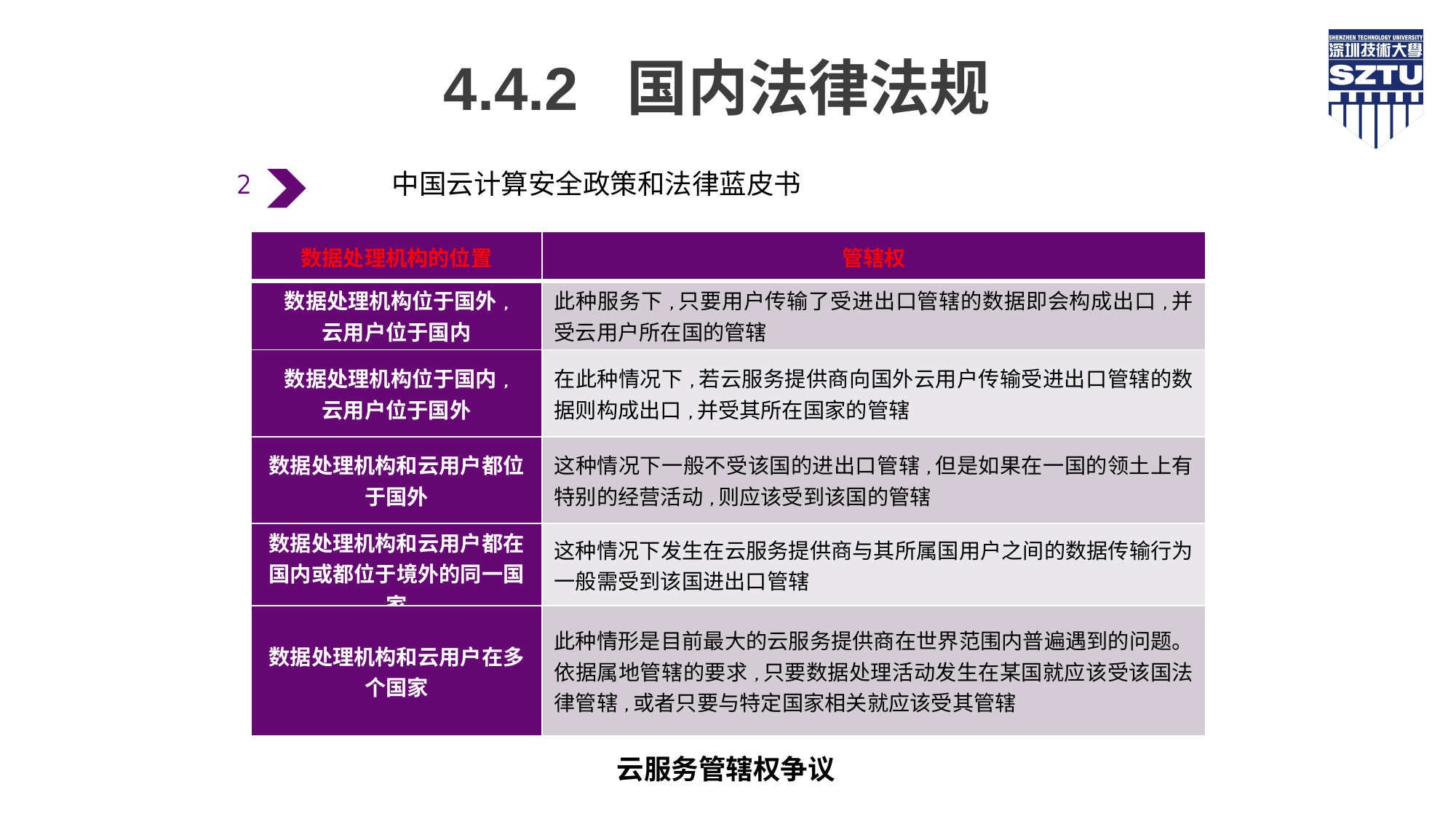

4.4.2  国内法律法规
中国云计算安全政策和法律蓝皮书
2

| 数据处理机构的位置 | 管辖权 |
| --- | --- |
| 数据处理机构位于国外, 云用户位于国内 | 此种服务下,只要用户传输了受进出口管辖的数据即会构成出口,并受云用户所在国的管辖 |
| 数据处理机构位于国内, 云用户位于国外 | 在此种情况下,若云服务提供商向国外云用户传输受进出口管辖的数据则构成出口,并受其所在国家的管辖 |
| 数据处理机构和云用户都位于国外 | 这种情况下一般不受该国的进出口管辖,但是如果在一国的领土上有特别的经营活动,则应该受到该国的管辖 |
| 数据处理机构和云用户都在国内或都位于境外的同一国家 | 这种情况下发生在云服务提供商与其所属国用户之间的数据传输行为一般需受到该国进出口管辖 |
| 数据处理机构和云用户在多个国家 | 此种情形是目前最大的云服务提供商在世界范围内普遍遇到的问题。依据属地管辖的要求,只要数据处理活动发生在某国就应该受该国法律管辖,或者只要与特定国家相关就应该受其管辖 |
云服务管辖权争议